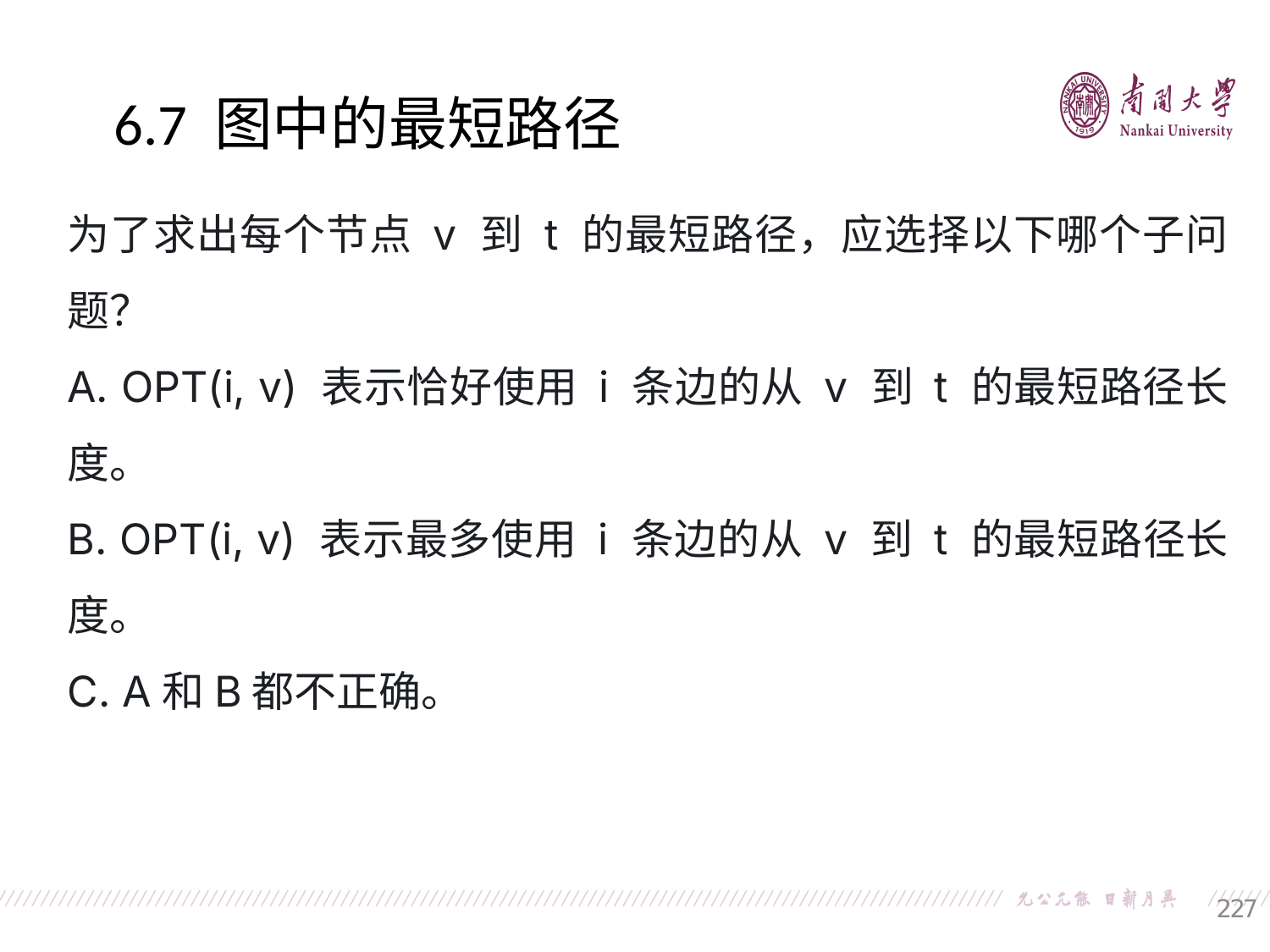

6.7 图中的最短路径
为了求出每个节点 v 到 t 的最短路径，应选择以下哪个子问题？
A. OPT(i, v) 表示恰好使用 i 条边的从 v 到 t 的最短路径长度。
B. OPT(i, v) 表示最多使用 i 条边的从 v 到 t 的最短路径长度。
C. A和B都不正确。
227